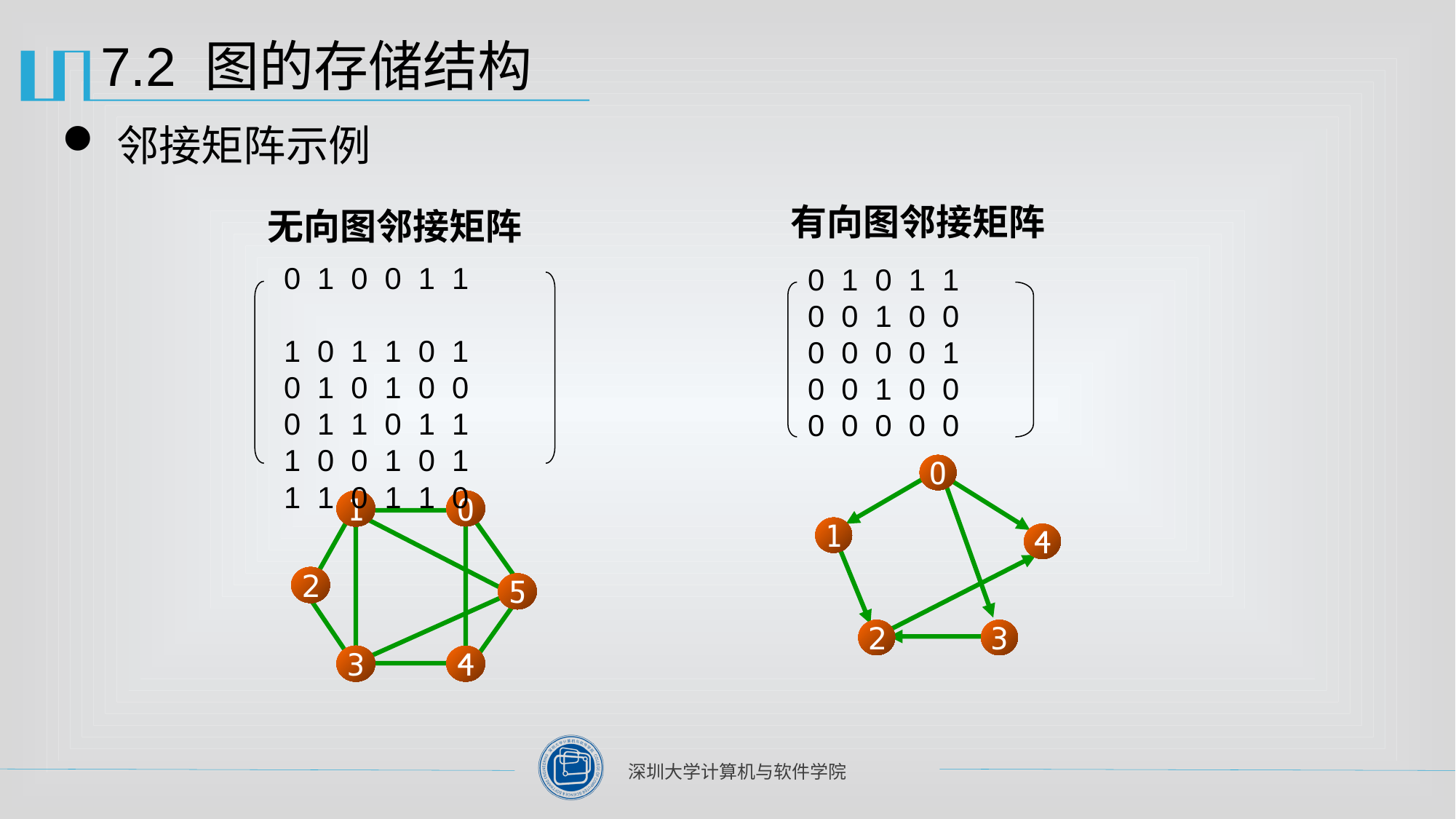

# 7.2 图的存储结构
邻接矩阵示例

有向图邻接矩阵
0  1  0  1  1
0  0  1  0  0
0  0  0  0  1
0  0  1  0  0
0  0  0  0  0

无向图邻接矩阵
0  1  0  0  1  1
1  0  1  1  0  1
0  1  0  1  0  0
0  1  1  0  1  1
1  0  0  1  0  1
1  1  0  1  1  0

0

1
4

2
3

1
0
2
5
3
4

32